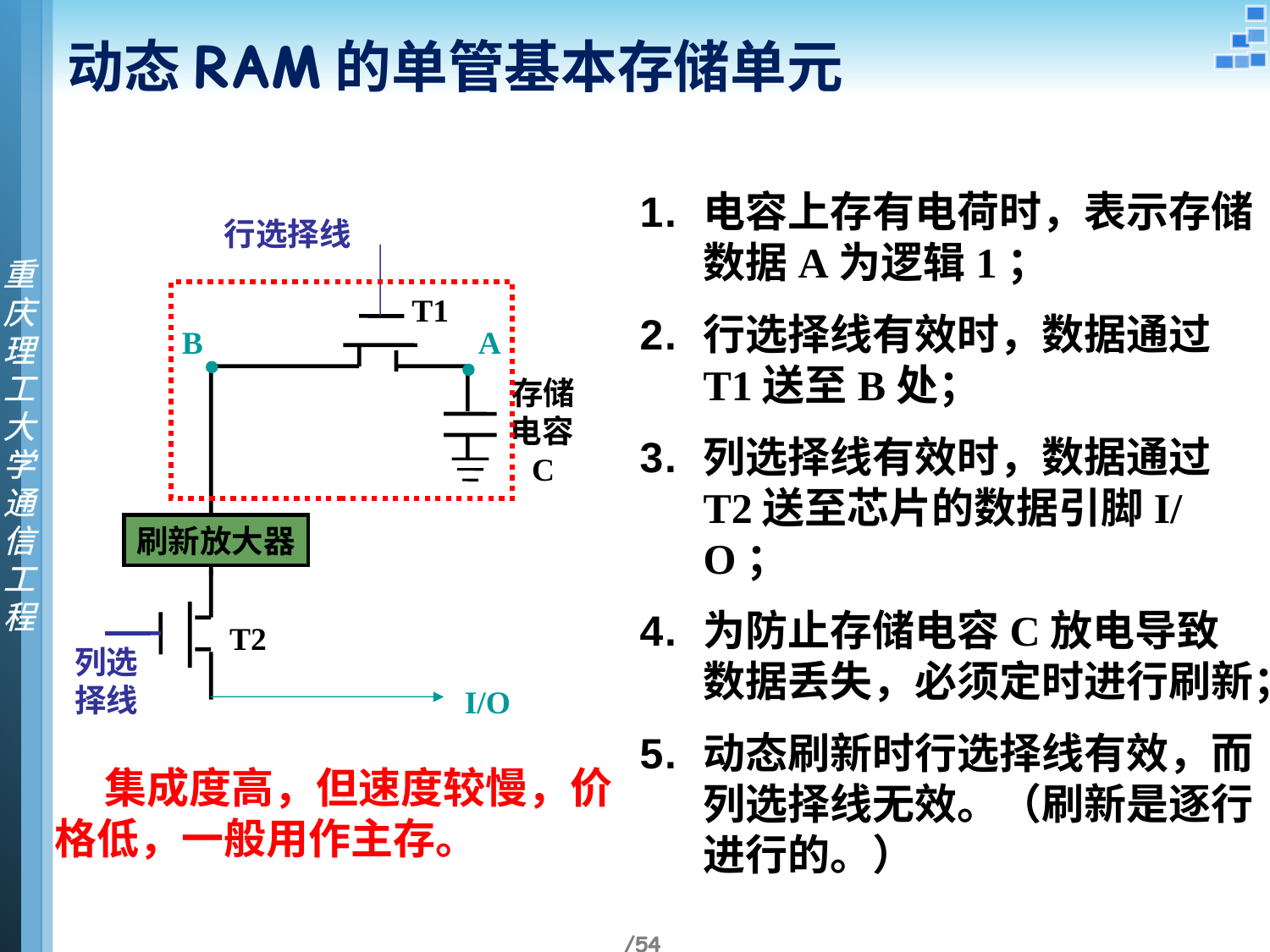

# 动态RAM的单管基本存储单元
电容上存有电荷时，表示存储数据A为逻辑1；
行选择线有效时，数据通过T1送至B处；
列选择线有效时，数据通过T2送至芯片的数据引脚I/O；
为防止存储电容C放电导致数据丢失，必须定时进行刷新；
动态刷新时行选择线有效，而列选择线无效。（刷新是逐行进行的。）
行选择线

T1
B

A

存储电容C

刷新放大器

T2

列选择线

I/O

集成度高，但速度较慢，价格低，一般用作主存。

9
/54